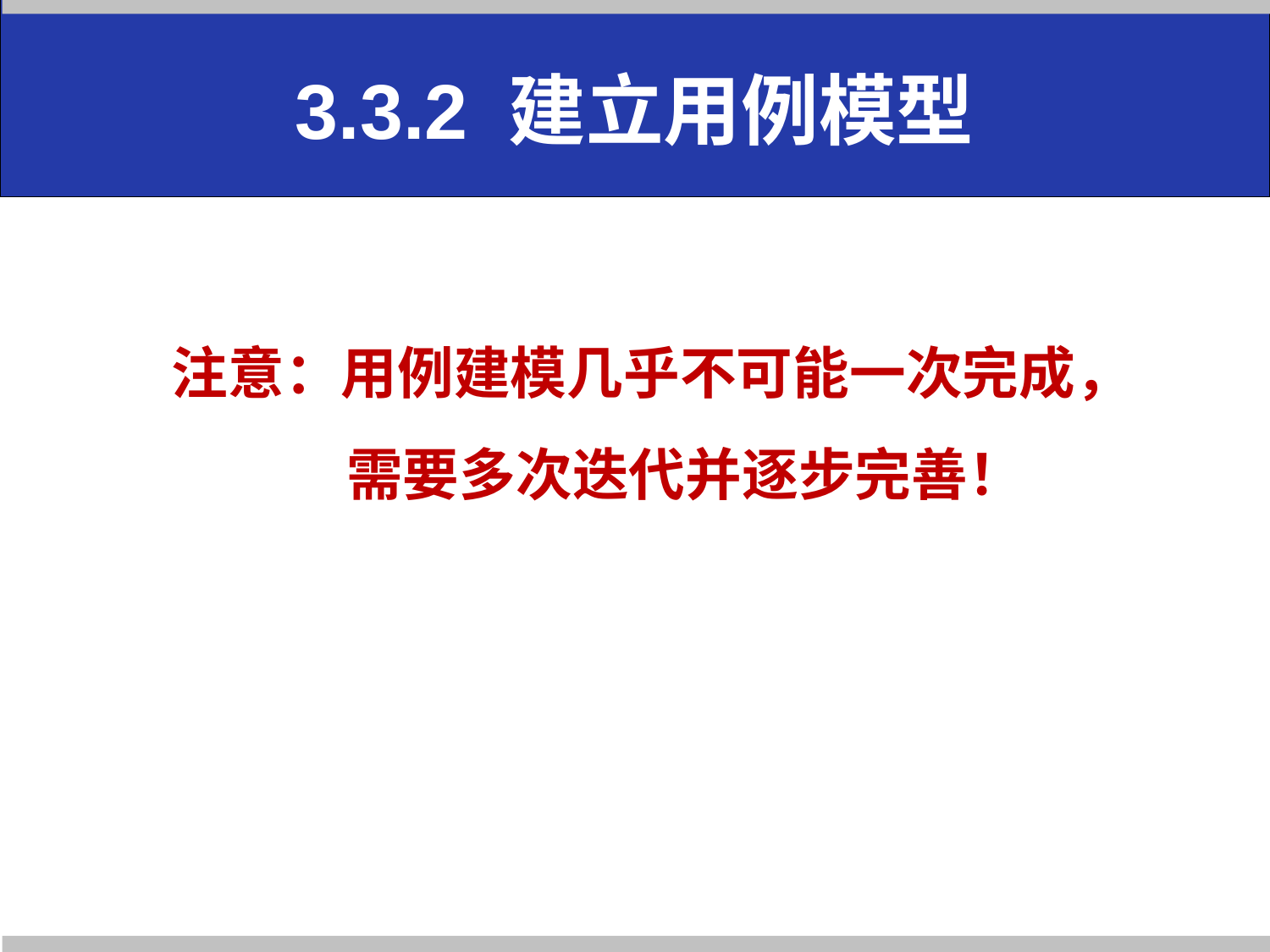

3.3.2 建立用例模型
注意：用例建模几乎不可能一次完成，需要多次迭代并逐步完善！
183